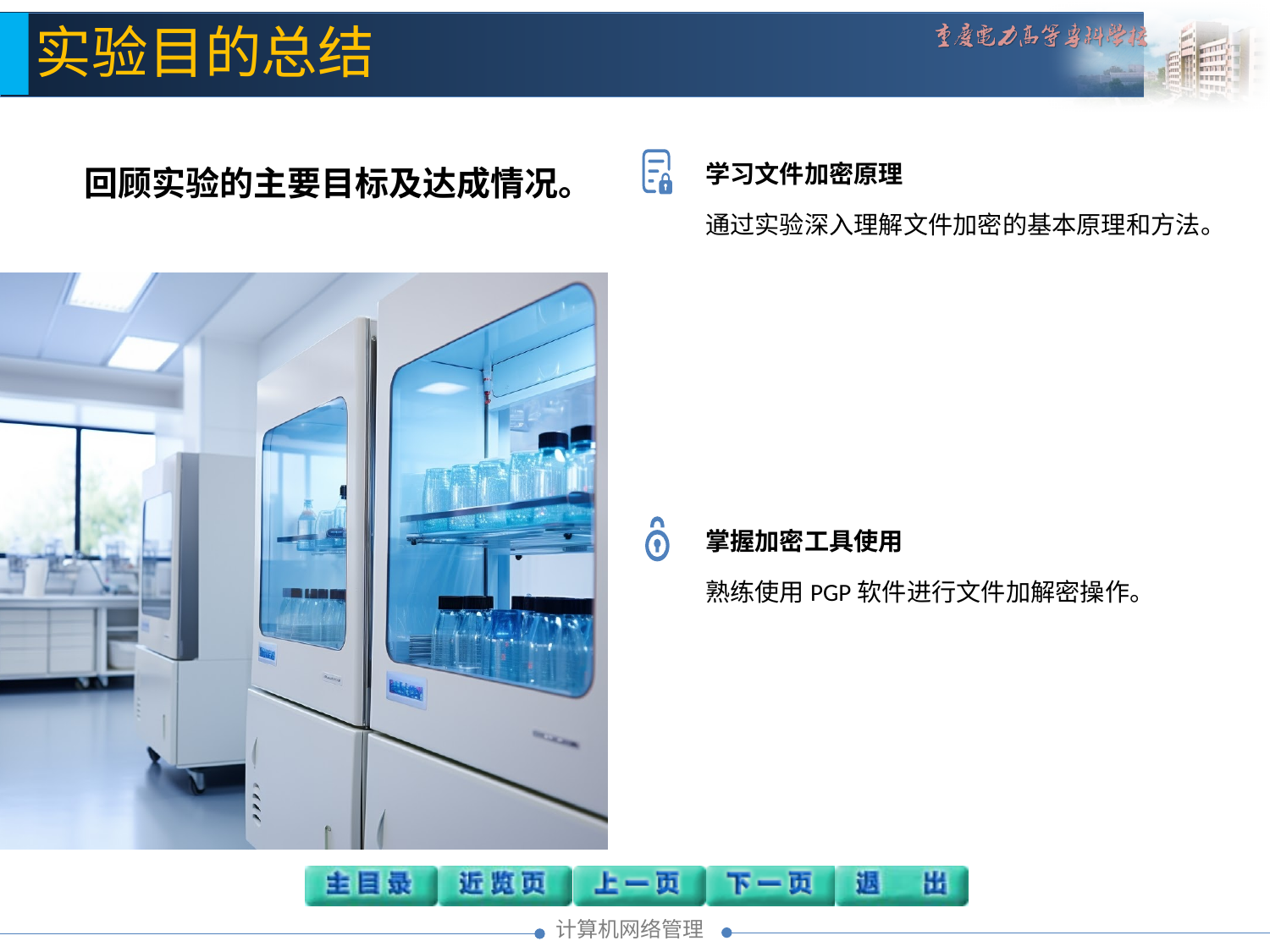

实验目的总结
回顾实验的主要目标及达成情况。
学习文件加密原理

通过实验深入理解文件加密的基本原理和方法。
掌握加密工具使用

熟练使用PGP软件进行文件加解密操作。